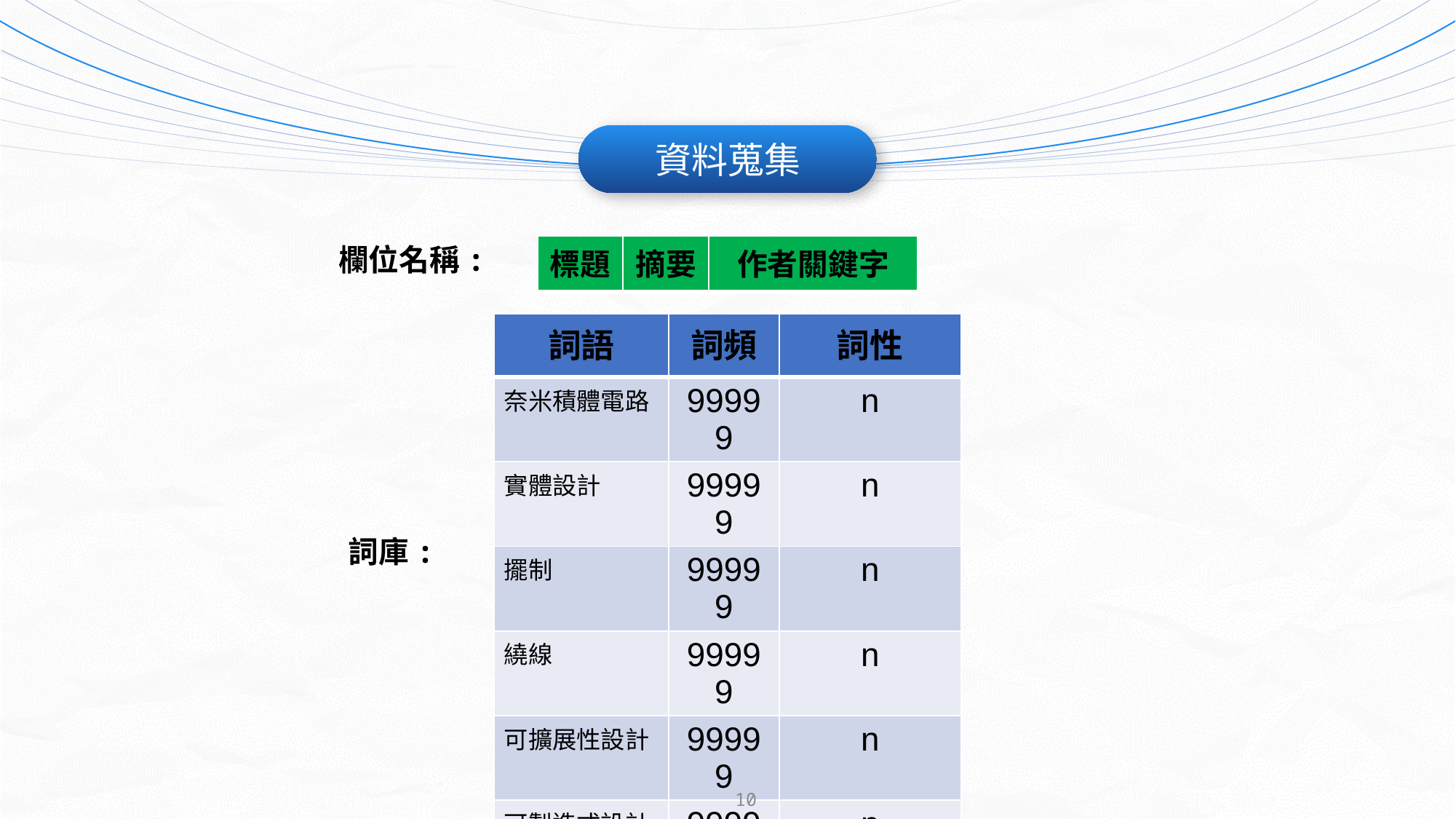

資料蒐集
| 標題 | 摘要 | 作者關鍵字 |
| --- | --- | --- |
欄位名稱:
| 詞語 | 詞頻 | 詞性 |
| --- | --- | --- |
| 奈米積體電路 | 99999 | n |
| 實體設計 | 99999 | n |
| 擺制 | 99999 | n |
| 繞線 | 99999 | n |
| 可擴展性設計 | 99999 | n |
| 可製造式設計 | 99999 | n |
| 混合電路 | 99999 | n |
詞庫:
10